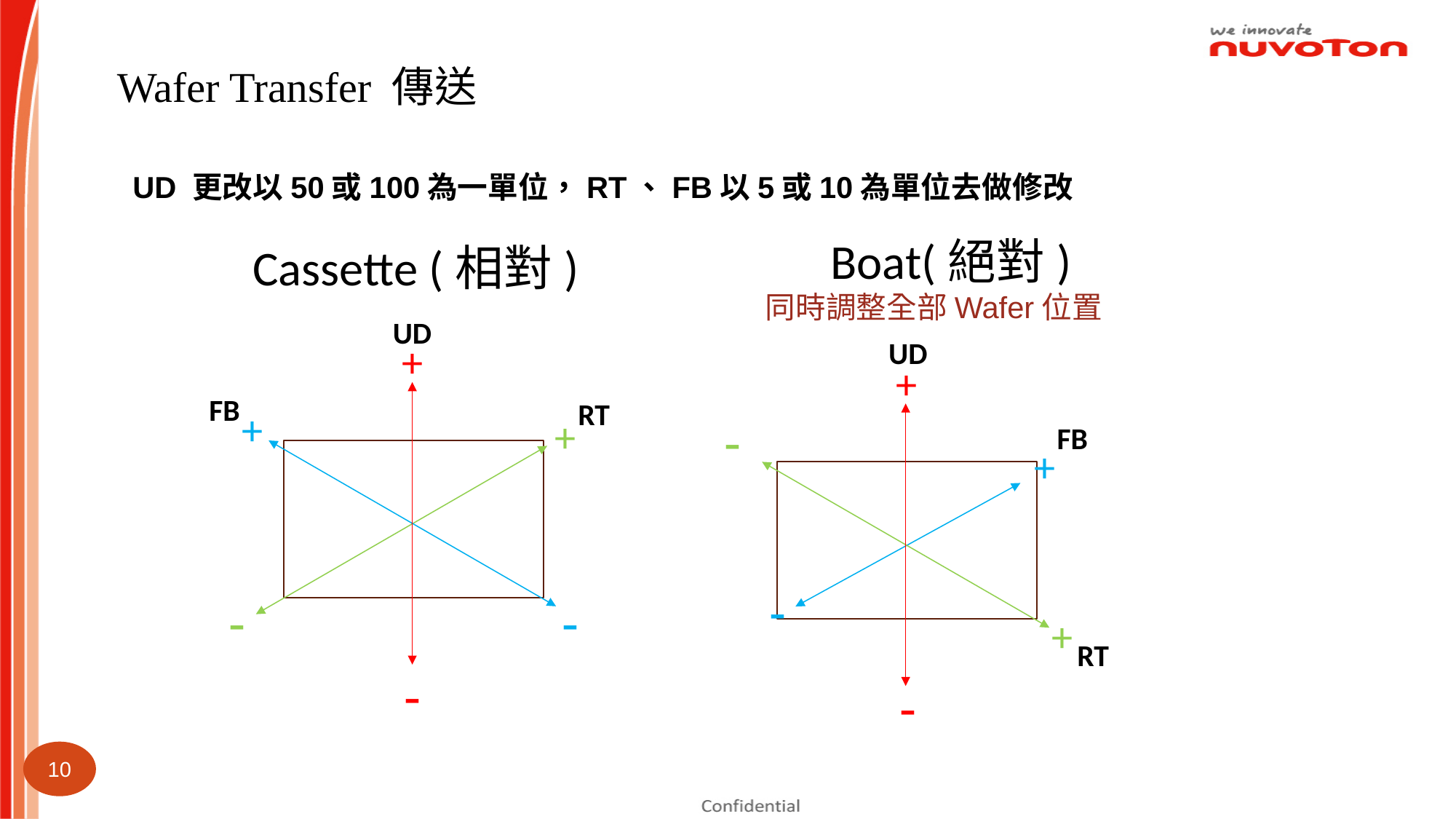

Wafer Transfer 傳送
UD 更改以50或100為一單位，RT、FB以5或10為單位去做修改
      Boat(絕對)
同時調整全部Wafer位置

Cassette (相對)
UD
UD
+
+
FB
RT
+
-
+
FB
+

-
-
-
+
RT
-
-
10